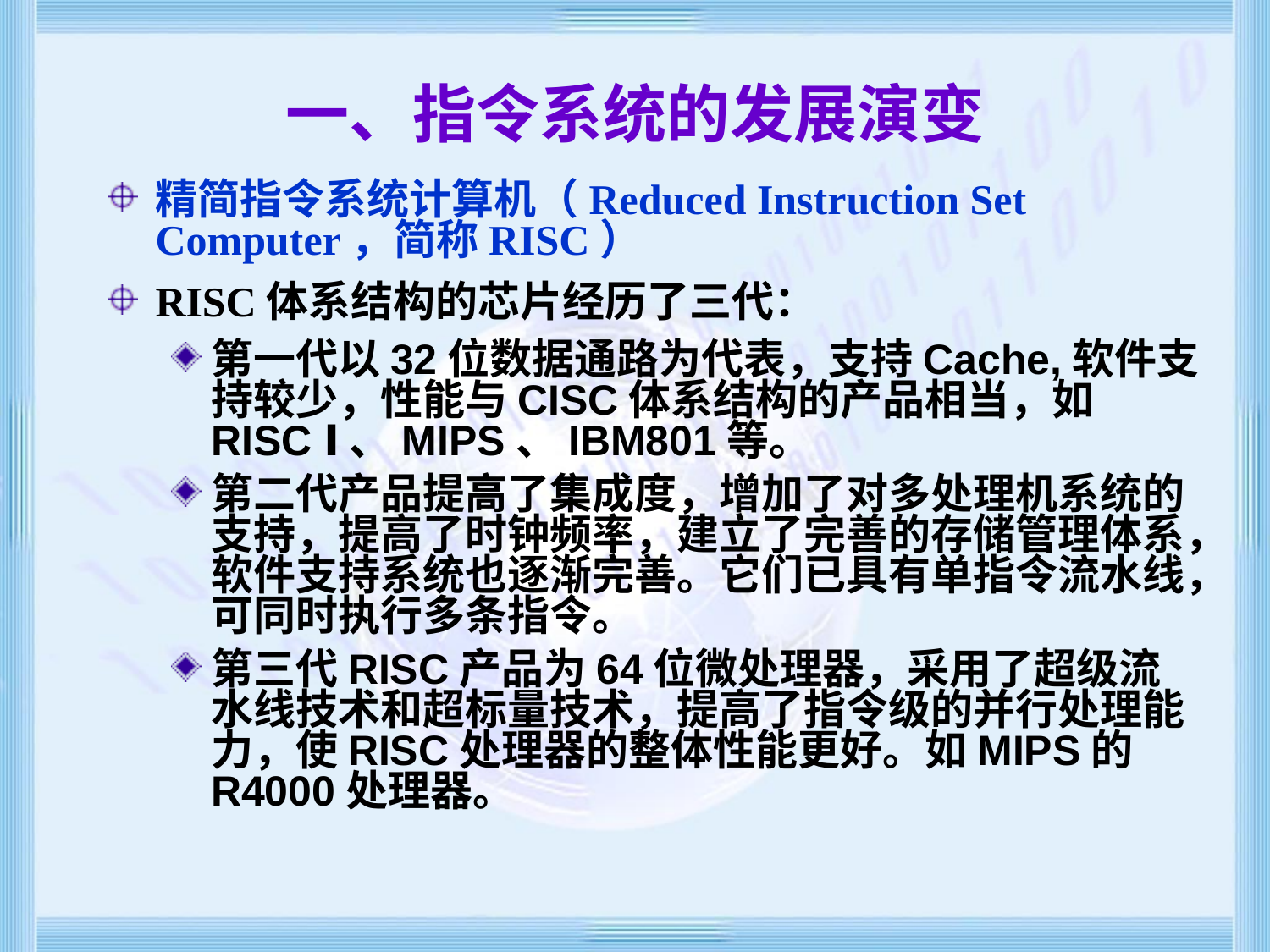

# 一、指令系统的发展演变
精简指令系统计算机（Reduced Instruction Set Computer，简称RISC）
RISC体系结构的芯片经历了三代：
第一代以32位数据通路为代表，支持Cache,软件支持较少，性能与CISC体系结构的产品相当，如RISC Ⅰ、MIPS、IBM801等。
第二代产品提高了集成度，增加了对多处理机系统的支持，提高了时钟频率，建立了完善的存储管理体系，软件支持系统也逐渐完善。它们已具有单指令流水线，可同时执行多条指令。
第三代RISC产品为64位微处理器，采用了超级流水线技术和超标量技术，提高了指令级的并行处理能力，使RISC处理器的整体性能更好。如MIPS的R4000处理器。

62